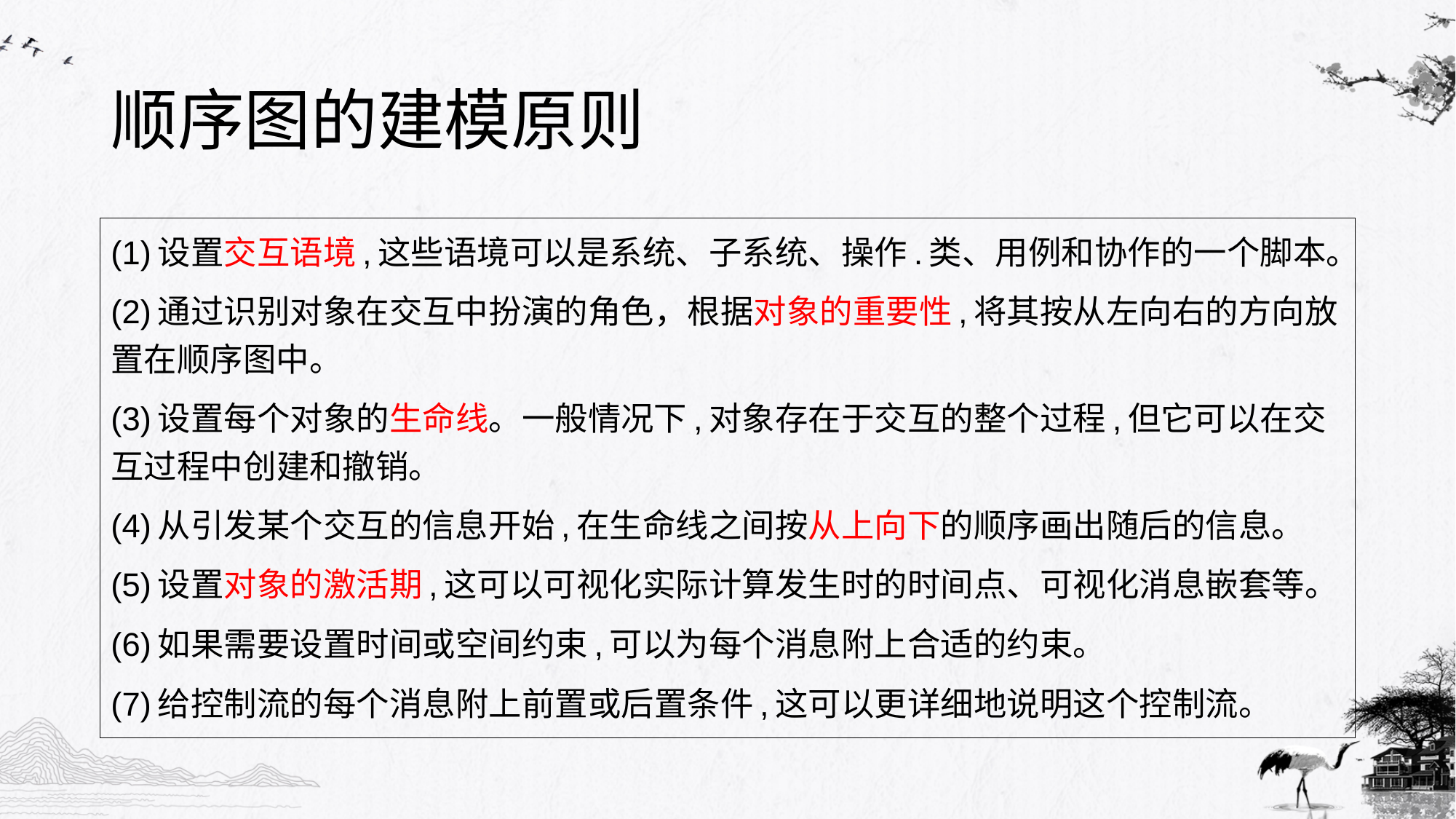

# 顺序图的建模原则
(1)设置交互语境,这些语境可以是系统、子系统、操作.类、用例和协作的一个脚本。
(2)通过识别对象在交互中扮演的角色，根据对象的重要性,将其按从左向右的方向放置在顺序图中。
(3)设置每个对象的生命线。一般情况下,对象存在于交互的整个过程,但它可以在交互过程中创建和撤销。
(4)从引发某个交互的信息开始,在生命线之间按从上向下的顺序画出随后的信息。
(5)设置对象的激活期,这可以可视化实际计算发生时的时间点、可视化消息嵌套等。
(6)如果需要设置时间或空间约束,可以为每个消息附上合适的约束。
(7)给控制流的每个消息附上前置或后置条件,这可以更详细地说明这个控制流。